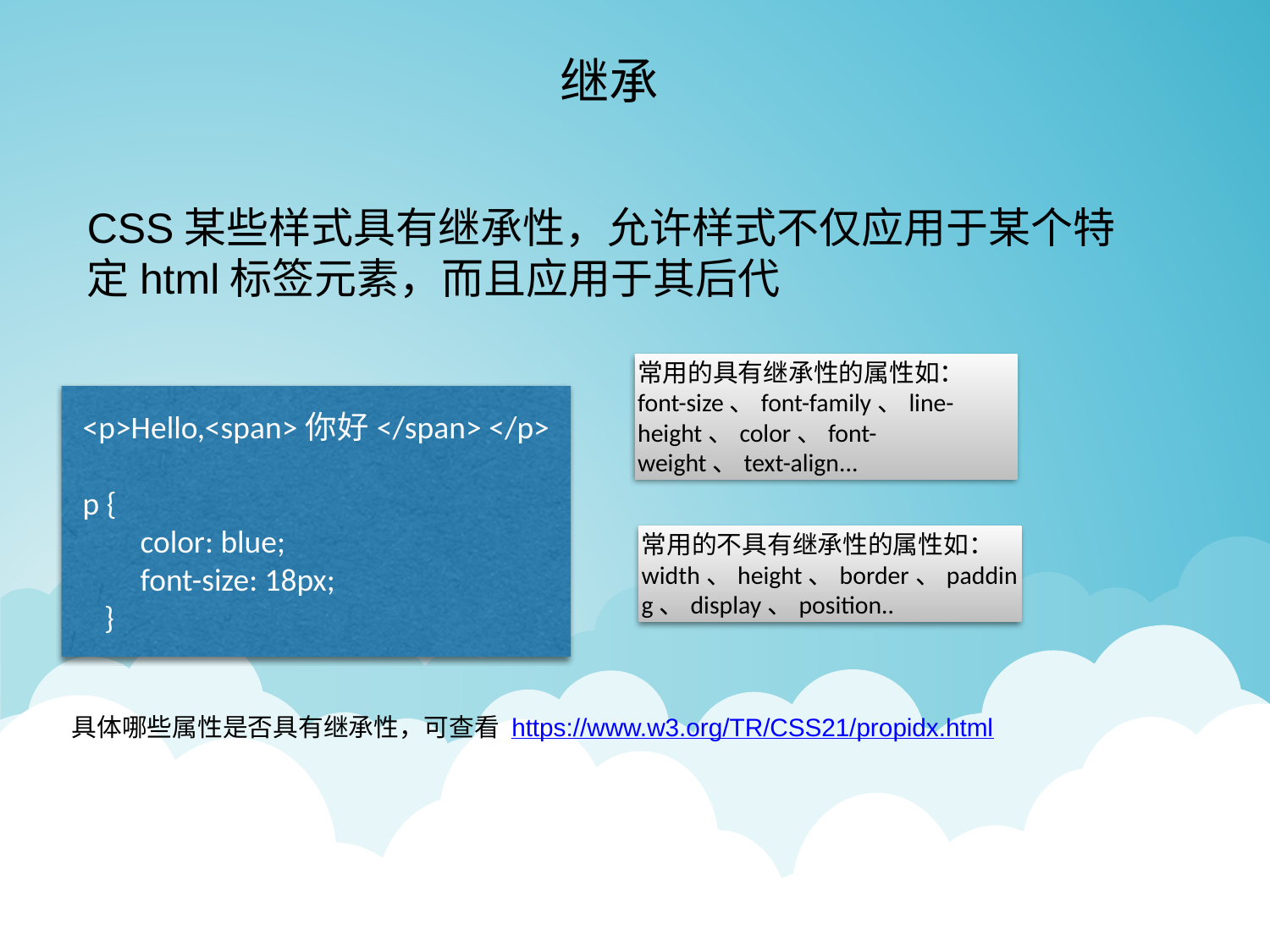

继承
CSS某些样式具有继承性，允许样式不仅应用于某个特定html标签元素，而且应用于其后代

常用的具有继承性的属性如：font-size、font-family、line-height、color、font-weight、text-align...
<p>Hello,<span>你好</span> </p>

p {
        color: blue;
        font-size: 18px;
   }
常用的不具有继承性的属性如：width、height、border、padding、display、position..
具体哪些属性是否具有继承性，可查看 https://www.w3.org/TR/CSS21/propidx.html